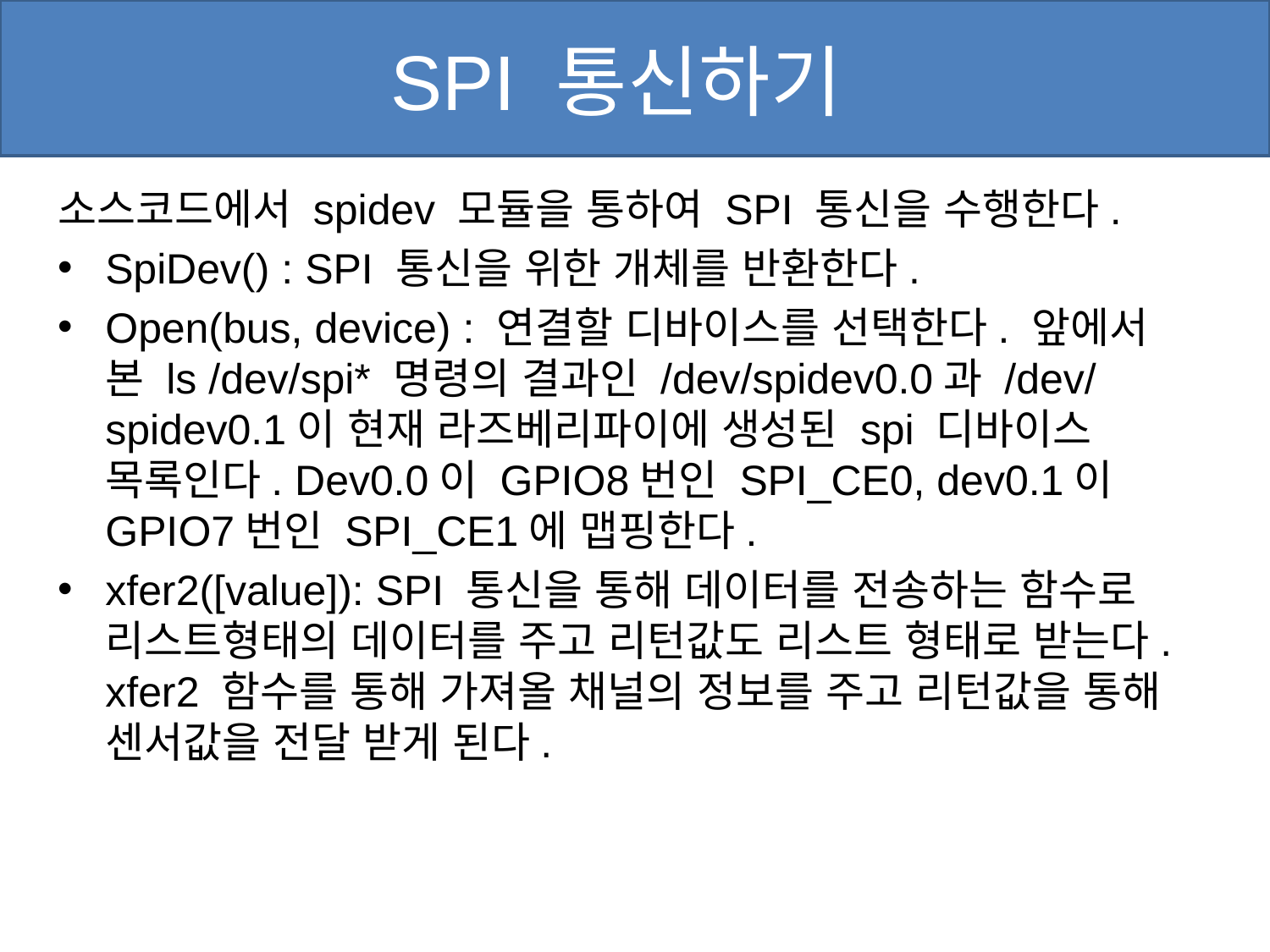

# SPI 통신하기
소스코드에서 spidev 모듈을 통하여 SPI 통신을 수행한다.
SpiDev() : SPI 통신을 위한 개체를 반환한다.
Open(bus, device) : 연결할 디바이스를 선택한다. 앞에서 본 ls /dev/spi* 명령의 결과인 /dev/spidev0.0과 /dev/spidev0.1이 현재 라즈베리파이에 생성된 spi 디바이스 목록인다. Dev0.0이 GPIO8번인 SPI_CE0, dev0.1이 GPIO7번인 SPI_CE1에 맵핑한다.
xfer2([value]): SPI 통신을 통해 데이터를 전송하는 함수로 리스트형태의 데이터를 주고 리턴값도 리스트 형태로 받는다. xfer2 함수를 통해 가져올 채널의 정보를 주고 리턴값을 통해 센서값을 전달 받게 된다.